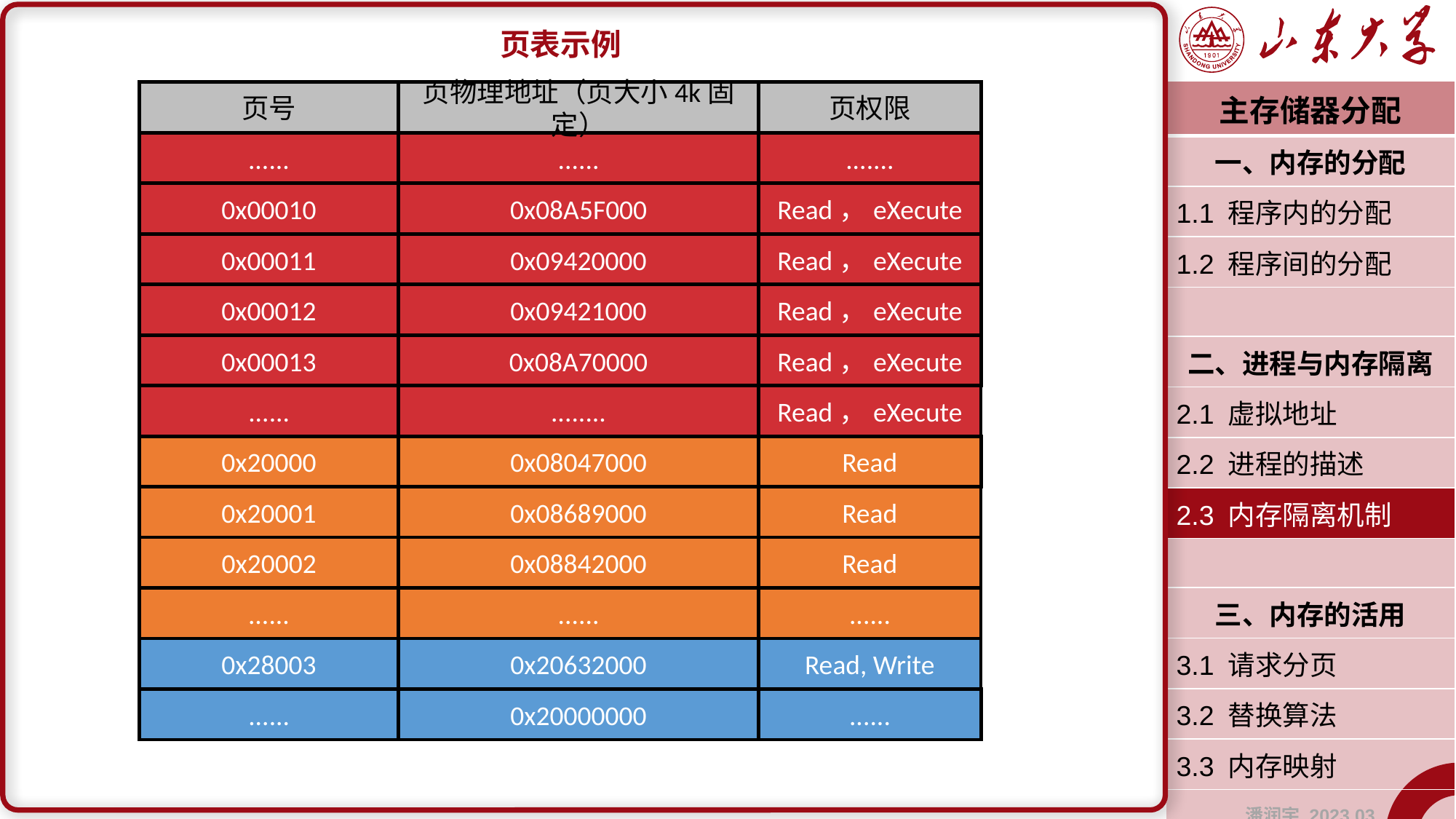

页表示例
| 主存储器分配 |
| --- |
| 一、内存的分配 |
| 1.1 程序内的分配 |
| 1.2 程序间的分配 |
|  |
| 二、进程与内存隔离 |
| 2.1 虚拟地址 |
| 2.2 进程的描述 |
| 2.3 内存隔离机制 |
|  |
| 三、内存的活用 |
| 3.1 请求分页 |
| 3.2 替换算法 |
| 3.3 内存映射 |
| 潘润宇 2023.03 |
页号
页物理地址（页大小4k固定）
页权限
......
......
.......
0x00010
0x08A5F000
Read，eXecute
0x00011
0x09420000
Read，eXecute
0x00012
0x09421000
Read，eXecute
0x00013
0x08A70000
Read，eXecute
......
........
Read，eXecute
0x20000
0x08047000
Read
0x20001
0x08689000
Read
0x20002
0x08842000
Read
......
......
......
0x28003
0x20632000
Read, Write
......
0x20000000
......